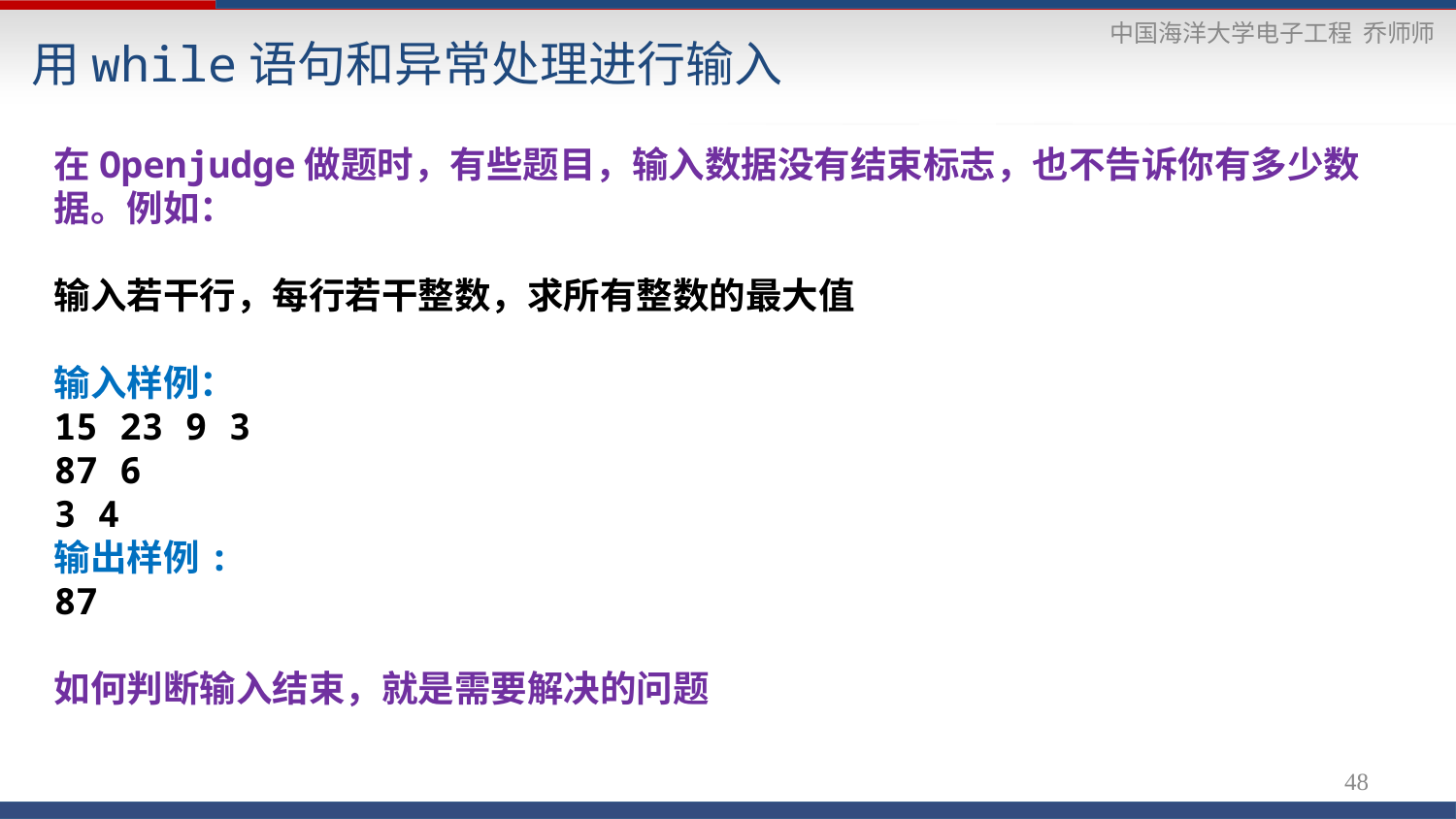

# 用while语句和异常处理进行输入
在Openjudge做题时，有些题目，输入数据没有结束标志，也不告诉你有多少数据。例如：

输入若干行，每行若干整数，求所有整数的最大值

输入样例：
15 23 9 3
87 6
3 4
输出样例:
87

如何判断输入结束，就是需要解决的问题
48